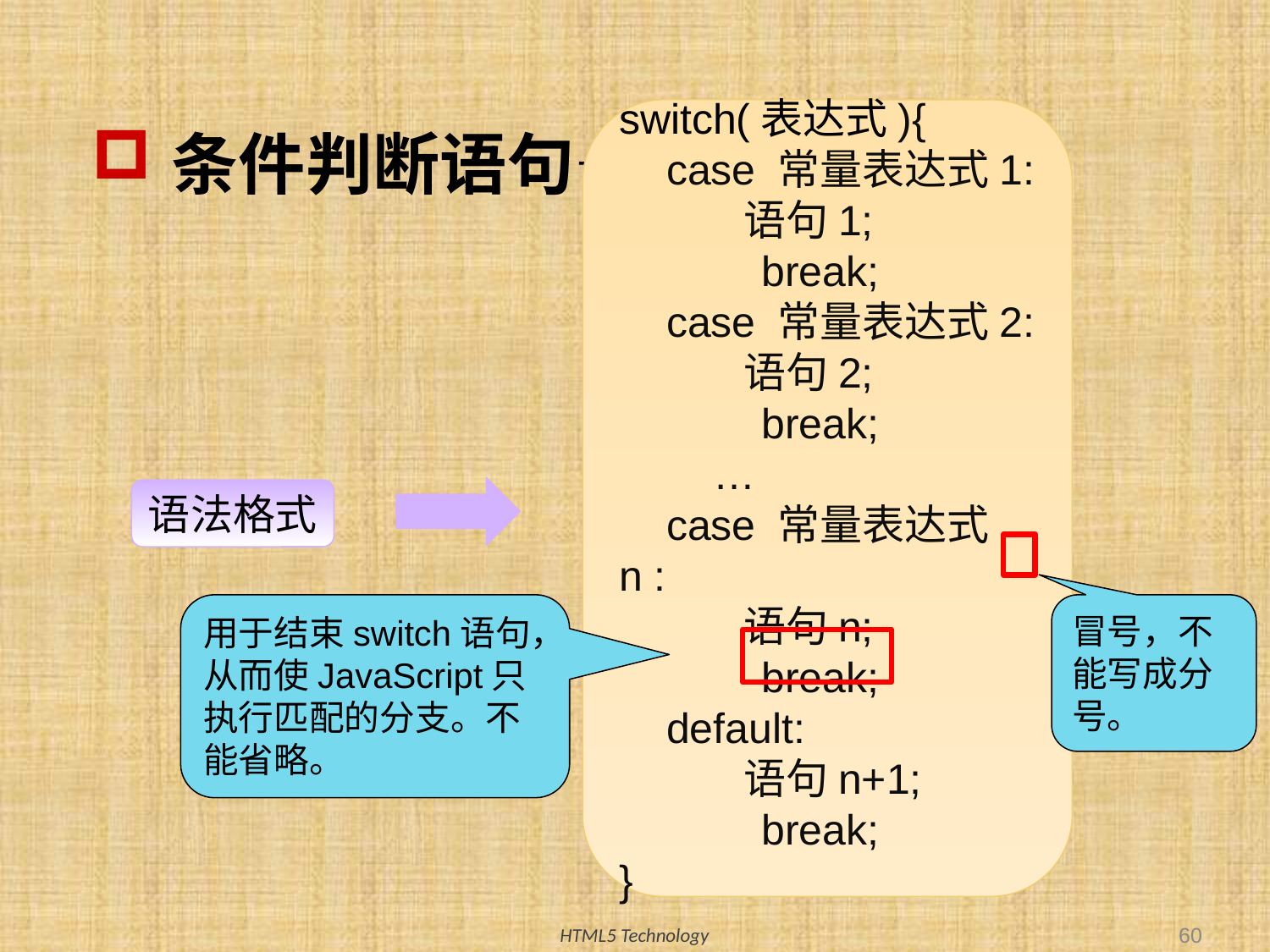

switch(表达式){
    case 常量表达式1:
            语句1;
            break;
    case 常量表达式2:
            语句2;
            break;
        …
    case 常量表达式n :
            语句n;
            break;
    default:
            语句n+1;
            break;
}
# 条件判断语句— switch语句

语法格式

冒号，不能写成分号。
用于结束switch语句，从而使JavaScript只执行匹配的分支。不能省略。

60
HTML5 Technology